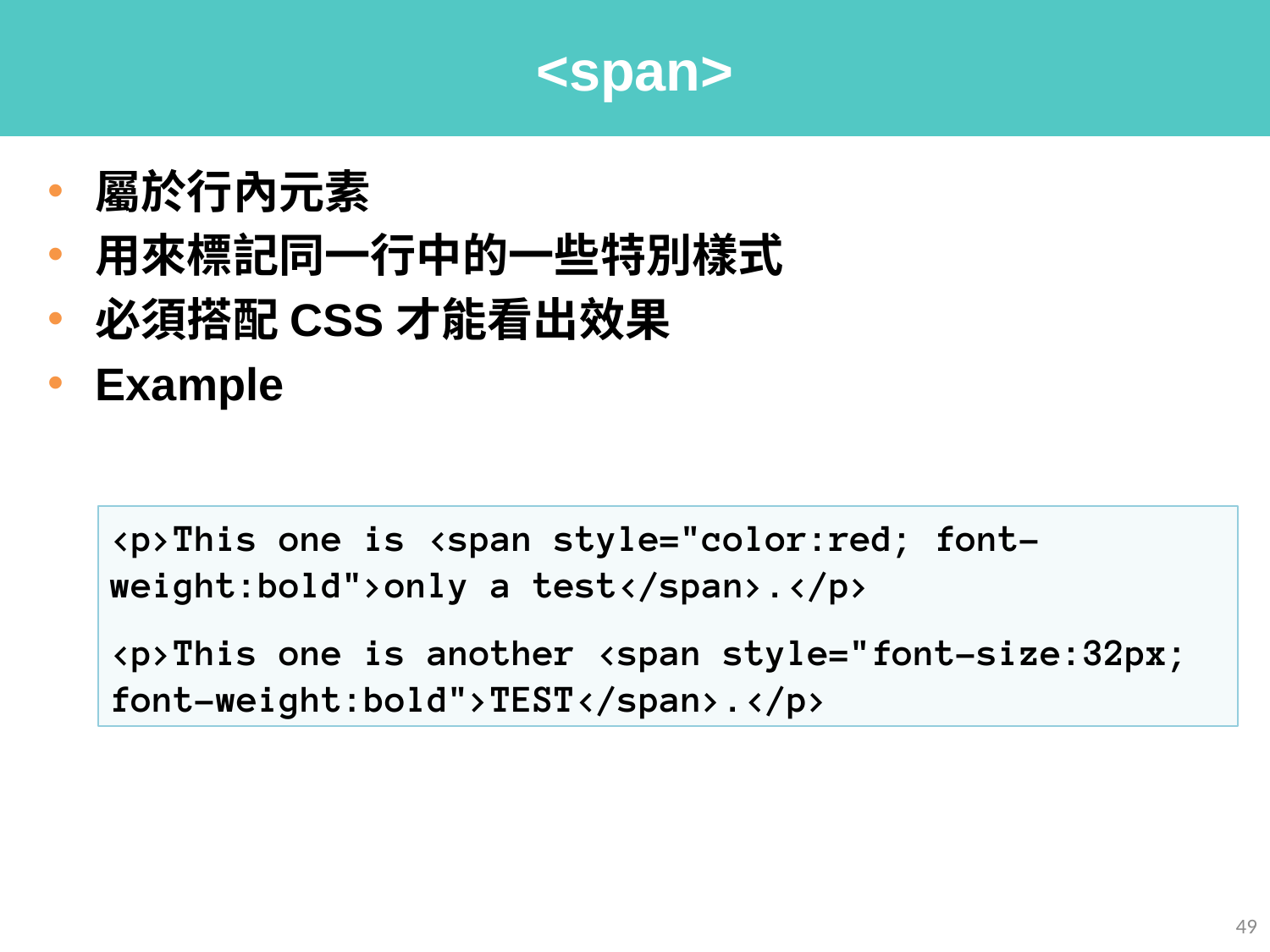

# <span>
屬於行內元素
用來標記同一行中的一些特別樣式
必須搭配CSS才能看出效果
Example
<p>This one is <span style="color:red; font-weight:bold">only a test</span>.</p>
<p>This one is another <span style="font-size:32px; font-weight:bold">TEST</span>.</p>
49